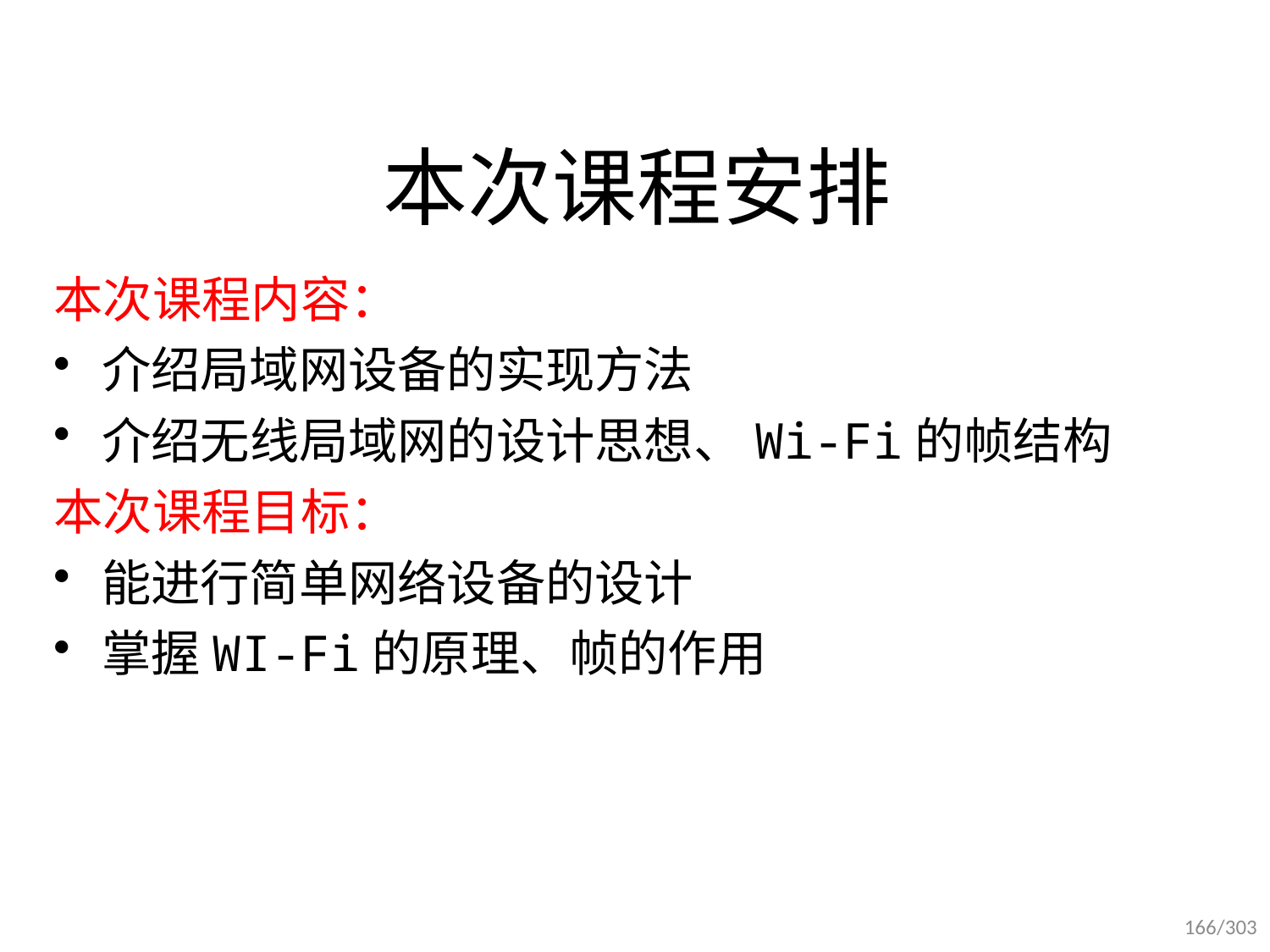

# 本次课程安排
本次课程内容：
介绍局域网设备的实现方法
介绍无线局域网的设计思想、Wi-Fi的帧结构
本次课程目标：
能进行简单网络设备的设计
掌握WI-Fi的原理、帧的作用

166/303